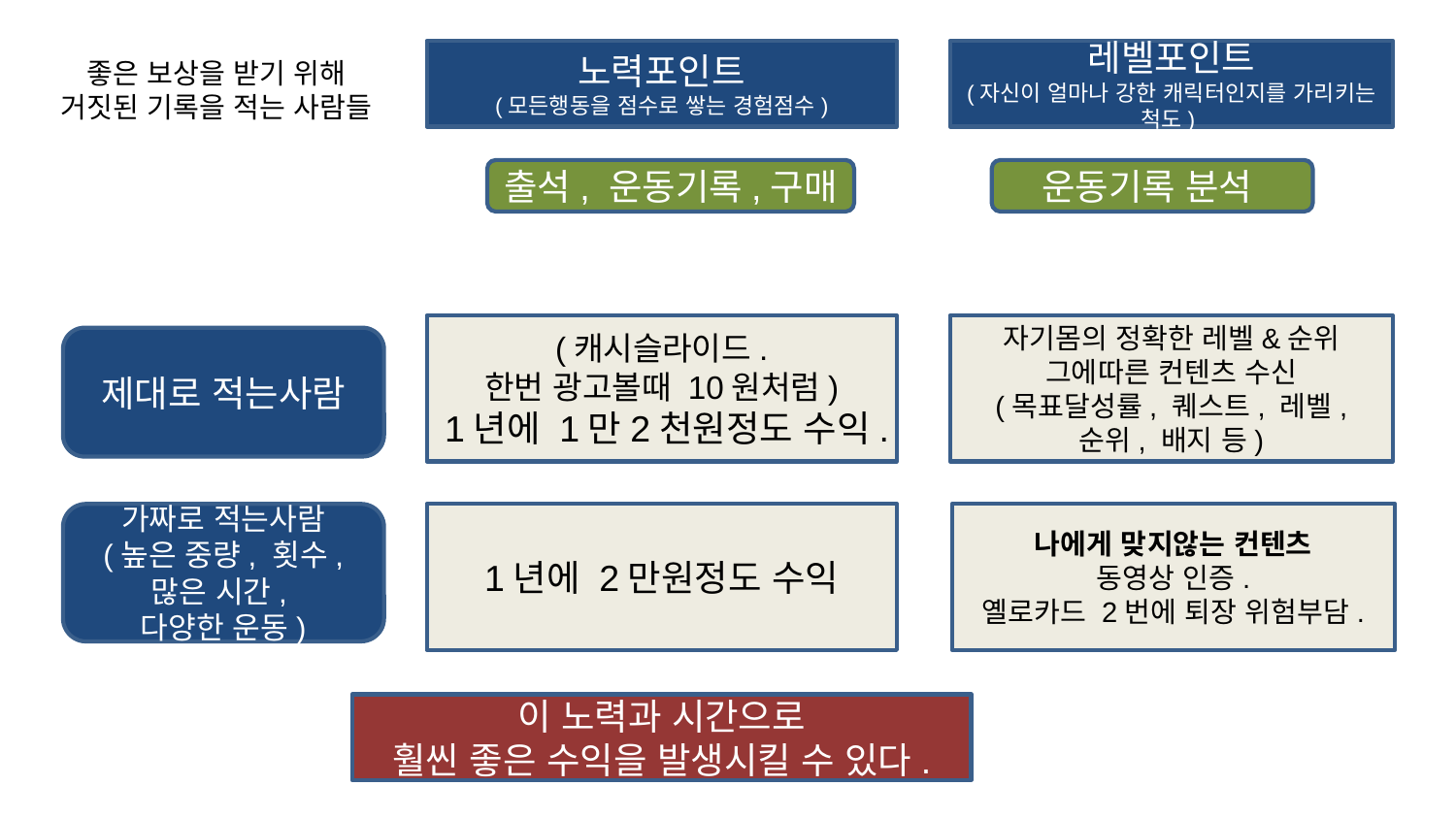

노력포인트
(모든행동을 점수로 쌓는 경험점수)
레벨포인트
(자신이 얼마나 강한 캐릭터인지를 가리키는 척도)
좋은 보상을 받기 위해
거짓된 기록을 적는 사람들
출석, 운동기록,구매
운동기록 분석
(캐시슬라이드.
한번 광고볼때 10원처럼)
1년에 1만2천원정도 수익.
자기몸의 정확한 레벨&순위
그에따른 컨텐츠 수신
(목표달성률, 퀘스트, 레벨, 순위, 배지 등)
제대로 적는사람
가짜로 적는사람
(높은 중량, 횟수,
많은 시간,
다양한 운동)
1년에 2만원정도 수익
나에게 맞지않는 컨텐츠
동영상 인증.
옐로카드 2번에 퇴장 위험부담.
이 노력과 시간으로
훨씬 좋은 수익을 발생시킬 수 있다.